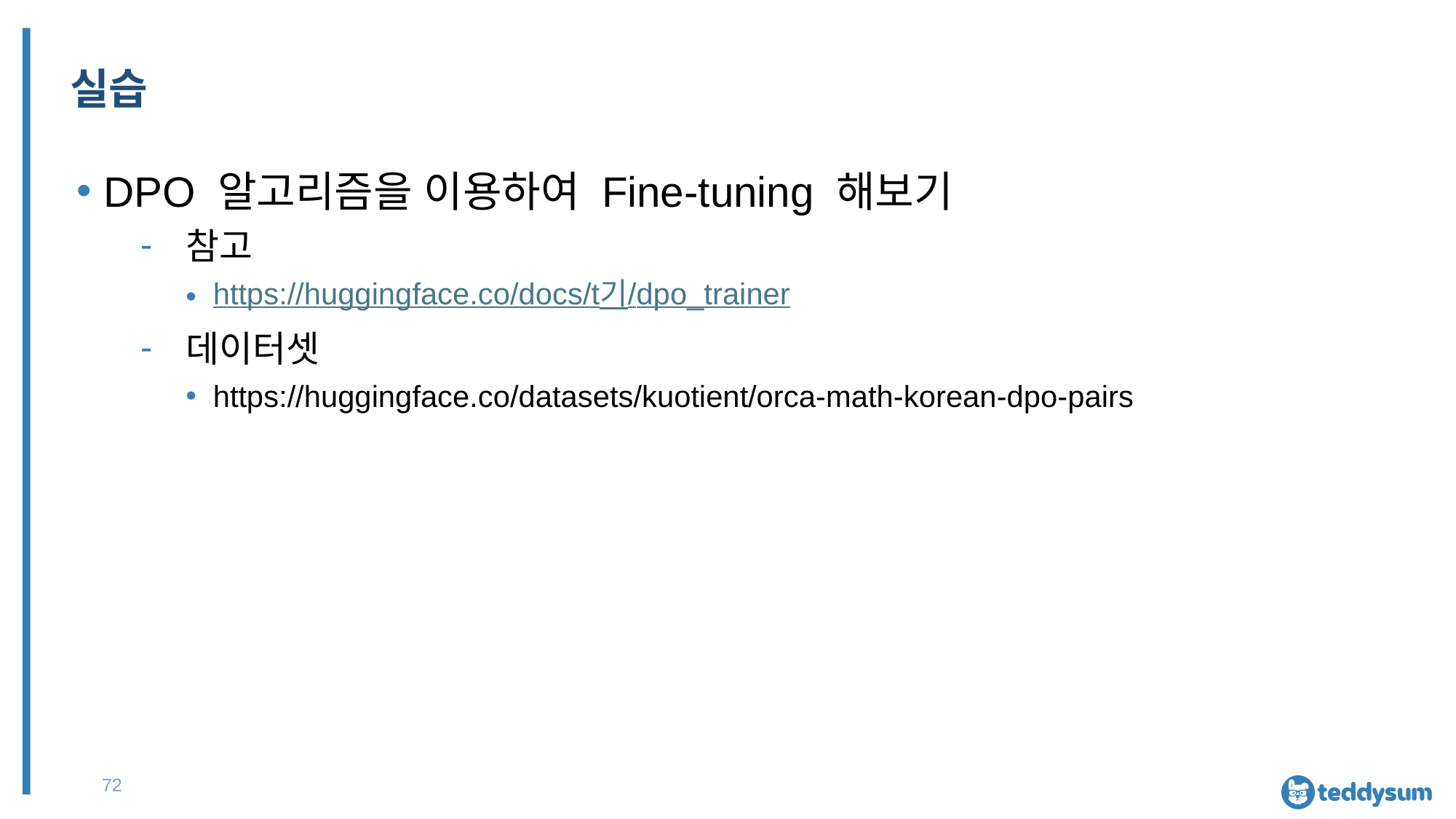

# 실습
DPO 알고리즘을 이용하여 Fine-tuning 해보기
참고
https://huggingface.co/docs/t기/dpo_trainer
데이터셋
https://huggingface.co/datasets/kuotient/orca-math-korean-dpo-pairs

72